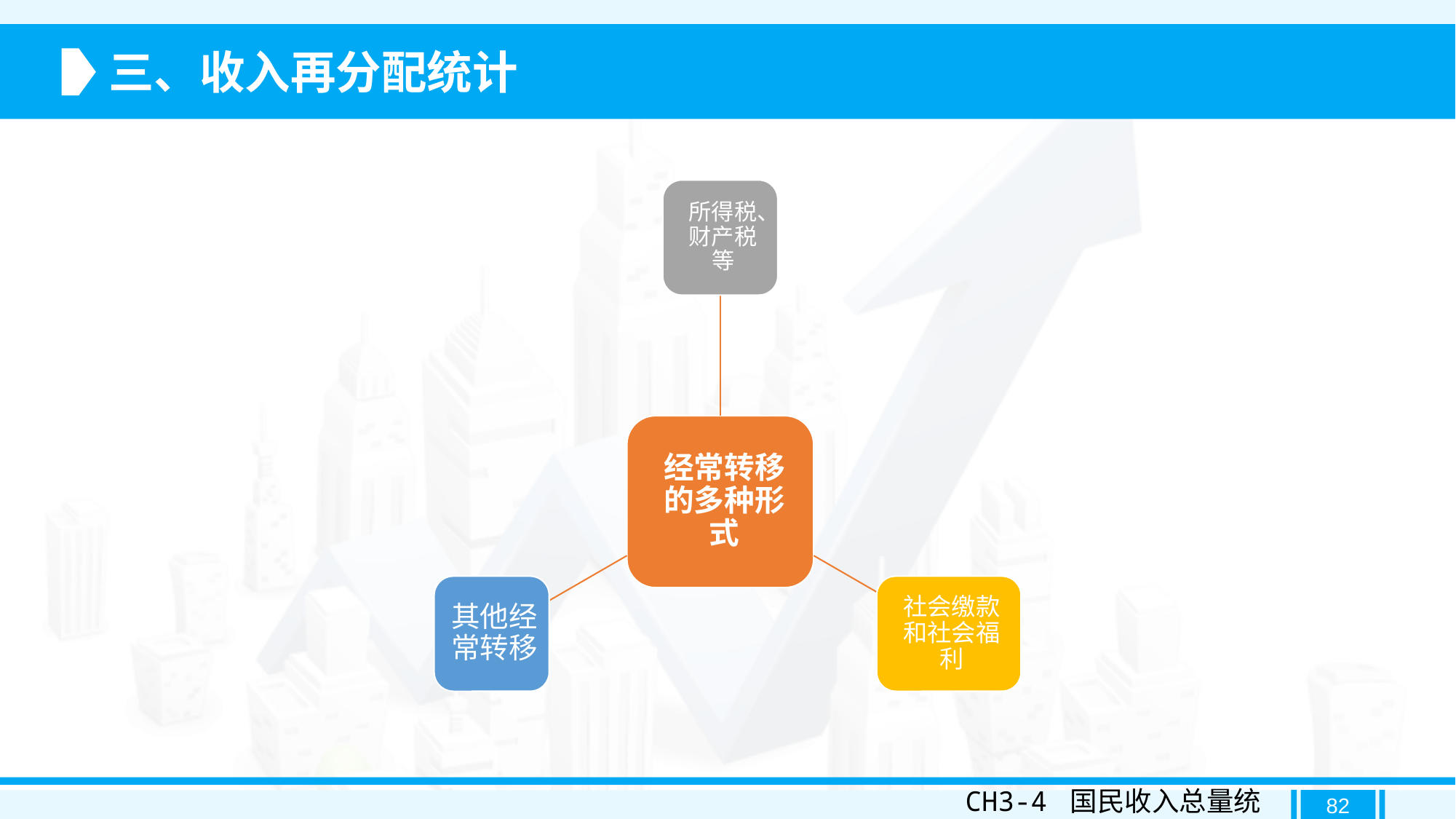

三、收入再分配统计

经常转移的多种形式
所得税、财产税等
社会缴款和社会福利
其他经常转移
CH3-4 国民收入总量统计
82